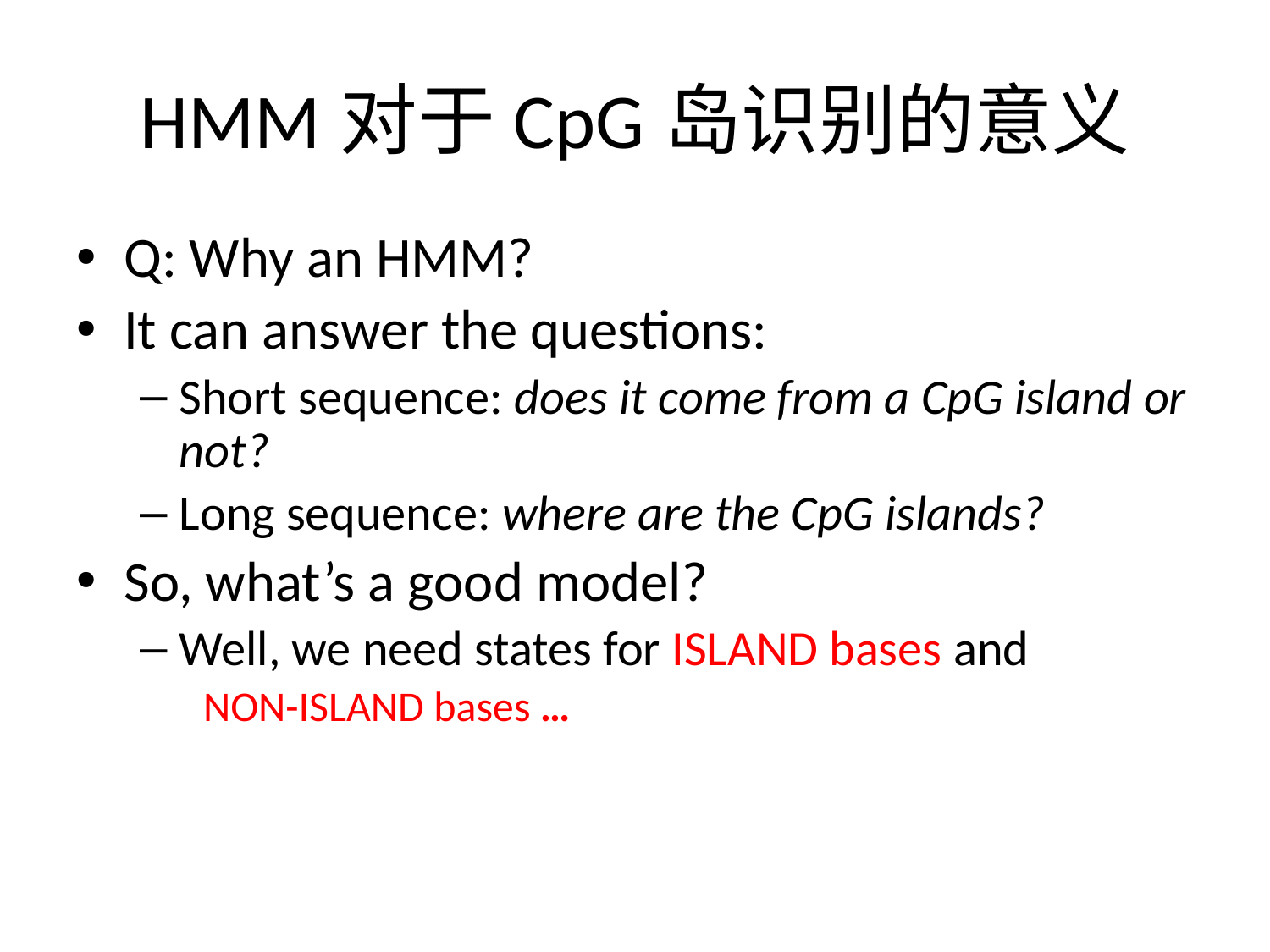

# HMM对于CpG岛识别的意义
Q: Why an HMM?
It can answer the questions:
Short sequence: does it come from a CpG island or not?
Long sequence: where are the CpG islands?
So, what’s a good model?
Well, we need states for ISLAND bases and
NON-ISLAND bases …